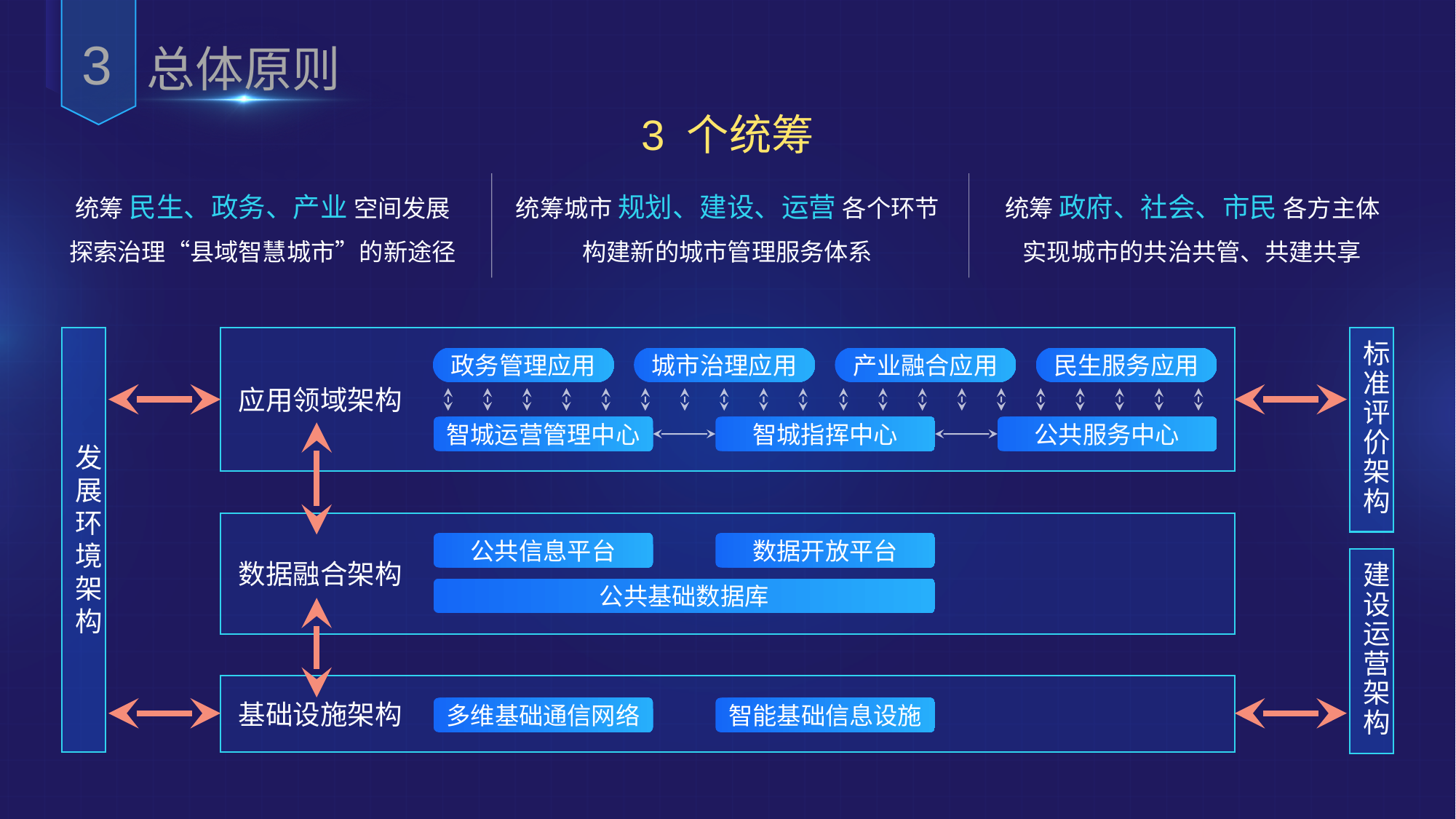

3
总体原则
3 个统筹
统筹 民生、政务、产业 空间发展
探索治理“县域智慧城市”的新途径
统筹城市 规划、建设、运营 各个环节
构建新的城市管理服务体系
统筹 政府、社会、市民 各方主体
实现城市的共治共管、共建共享

标准评价架构
政务管理应用
城市治理应用
产业融合应用
民生服务应用
应用领域架构
智城运营管理中心
智城指挥中心
公共服务中心
发展环境架构

公共信息平台
数据开放平台

数据融合架构
建设运营架构
公共基础数据库

基础设施架构
多维基础通信网络
智能基础信息设施